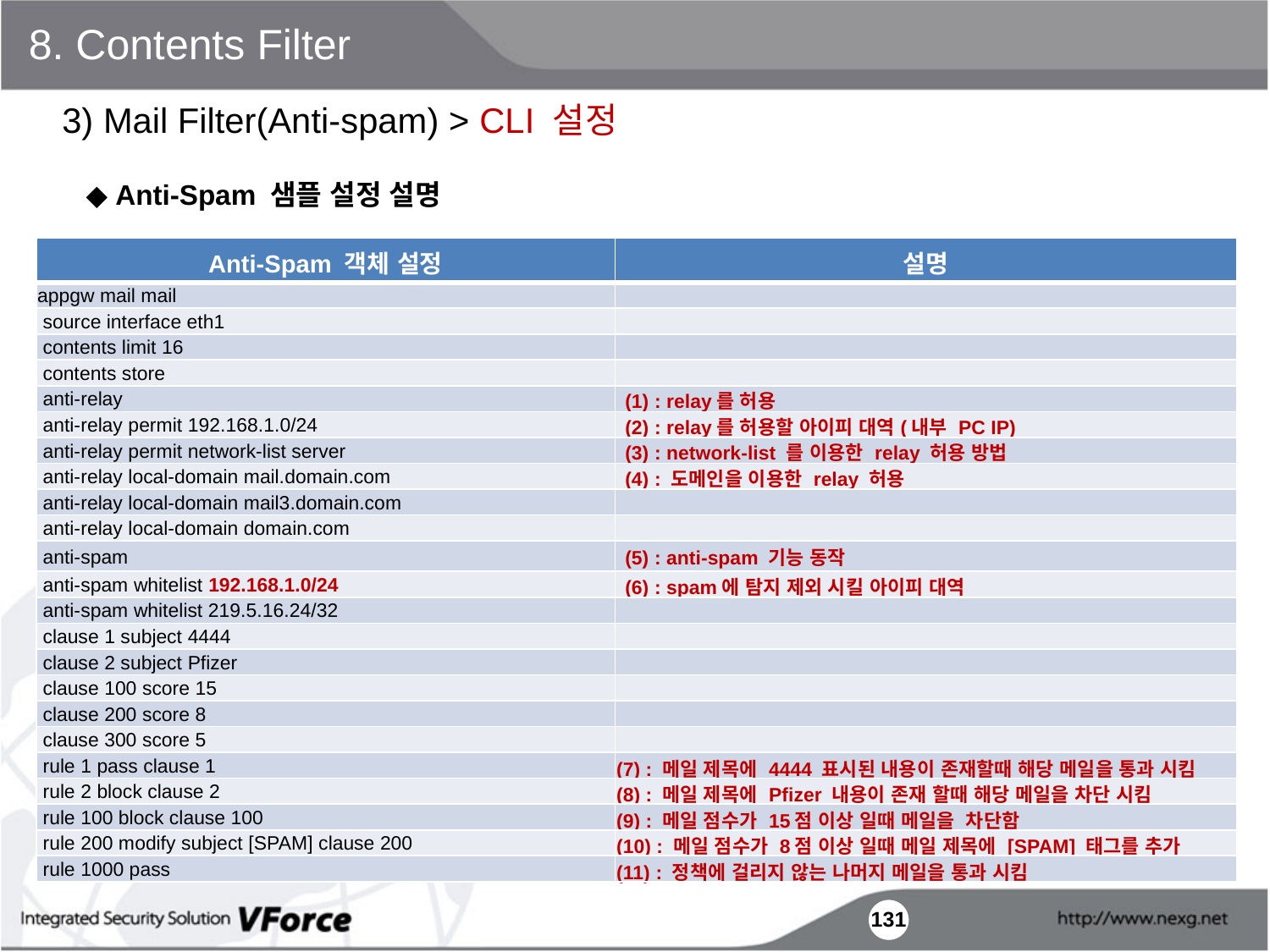

8. Contents Filter
3) Mail Filter(Anti-spam) > CLI 설정
◆ Anti-Spam 샘플 설정 설명
| Anti-Spam 객체 설정 | 설명 |
| --- | --- |
| appgw mail mail |  |
| source interface eth1 |  |
| contents limit 16 |  |
| contents store |  |
| anti-relay | (1) : relay를 허용 |
| anti-relay permit 192.168.1.0/24 | (2) : relay를 허용할 아이피 대역(내부 PC IP) |
| anti-relay permit network-list server | (3) : network-list 를 이용한 relay 허용 방법 |
| anti-relay local-domain mail.domain.com | (4) : 도메인을 이용한 relay 허용 |
| anti-relay local-domain mail3.domain.com |  |
| anti-relay local-domain domain.com |  |
| anti-spam | (5) : anti-spam 기능 동작 |
| anti-spam whitelist 192.168.1.0/24 | (6) : spam에 탐지 제외 시킬 아이피 대역 |
| anti-spam whitelist 219.5.16.24/32 |  |
| clause 1 subject 4444 |  |
| clause 2 subject Pfizer |  |
| clause 100 score 15 |  |
| clause 200 score 8 |  |
| clause 300 score 5 |  |
| rule 1 pass clause 1 | (7) : 메일 제목에 4444 표시된 내용이 존재할때 해당 메일을 통과 시킴 |
| rule 2 block clause 2 | (8) : 메일 제목에 Pfizer 내용이 존재 할때 해당 메일을 차단 시킴 |
| rule 100 block clause 100 | (9) : 메일 점수가 15점 이상 일때 메일을 차단함 |
| rule 200 modify subject [SPAM] clause 200 | (10) : 메일 점수가 8점 이상 일때 메일 제목에 [SPAM] 태그를 추가 |
| rule 1000 pass | (11) : 정책에 걸리지 않는 나머지 메일을 통과 시킴 |